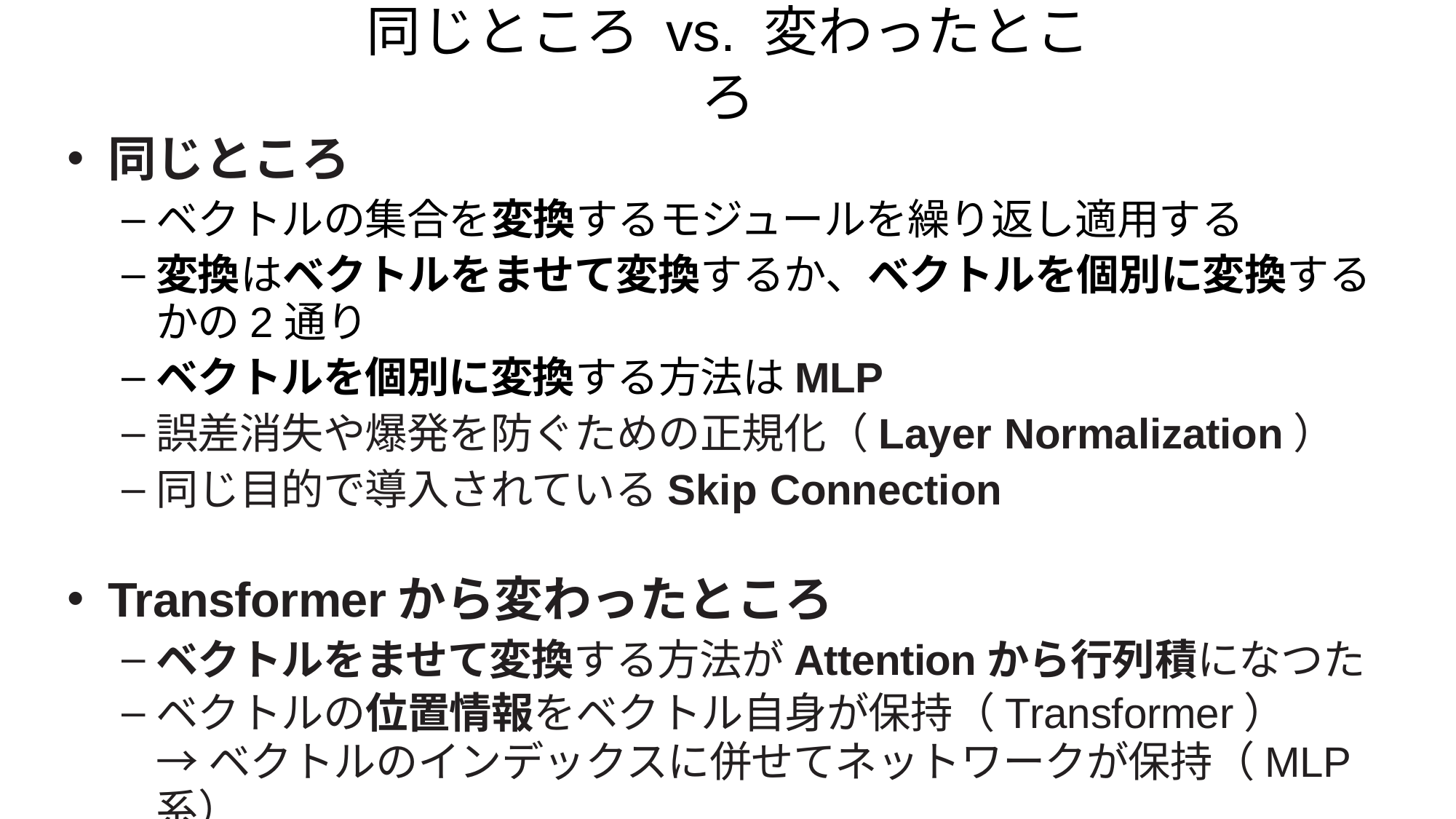

# 同じところ vs. 変わったところ
同じところ
ベクトルの集合を変換するモジュールを繰り返し適用する
変換はベクトルをませて変換するか、ベクトルを個別に変換するかの2通り
ベクトルを個別に変換する方法はMLP
誤差消失や爆発を防ぐための正規化（Layer Normalization）
同じ目的で導入されているSkip Connection

Transformerから変わったところ
ベクトルをませて変換する方法がAttentionから行列積になつた
ベクトルの位置情報をベクトル自身が保持（Transformer）
→ベクトルのインデックスに併せてネットワークが保持（MLP系）